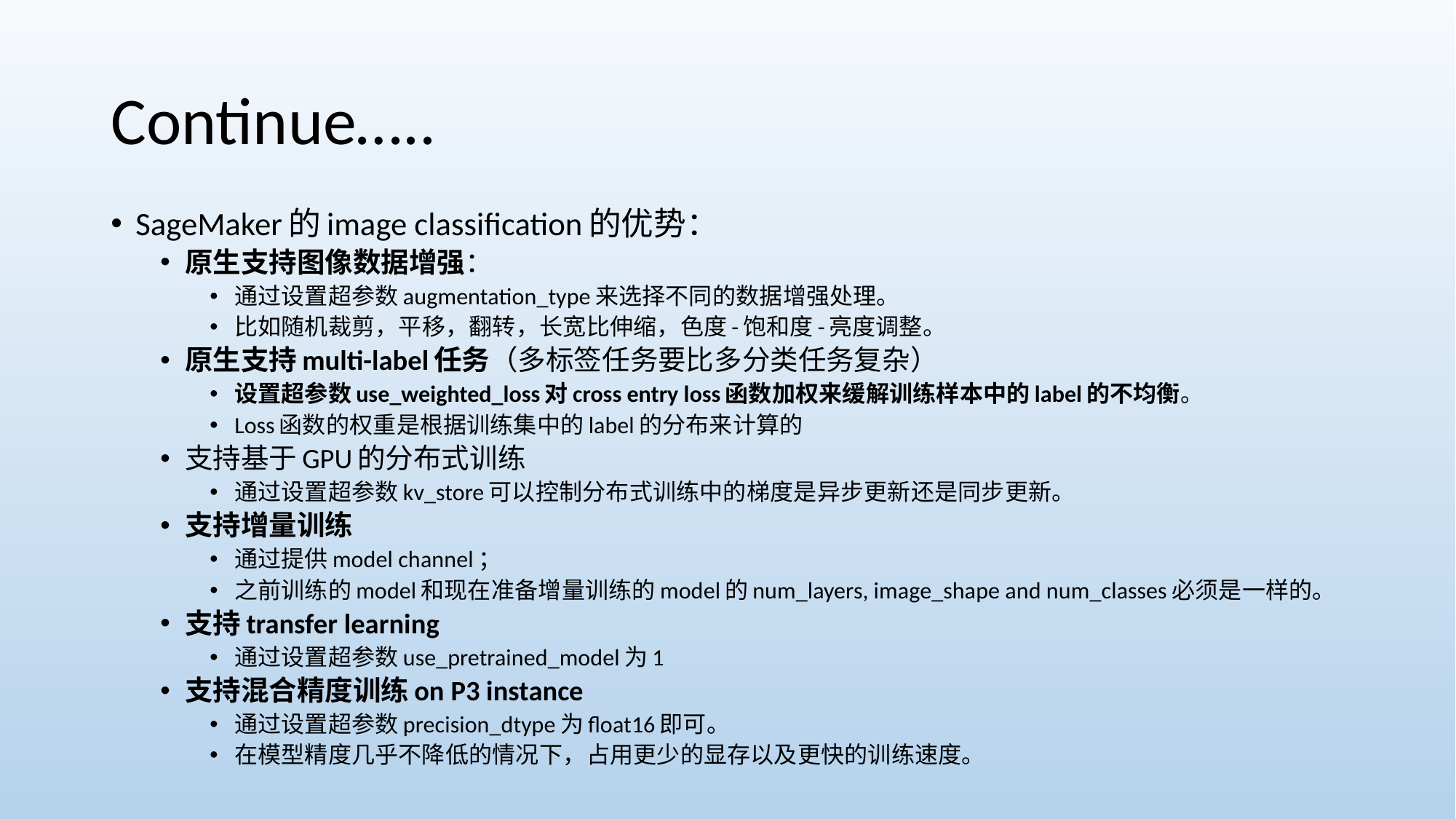

# Continue…..
SageMaker的image classification的优势：
原生支持图像数据增强：
通过设置超参数augmentation_type来选择不同的数据增强处理。
比如随机裁剪，平移，翻转，长宽比伸缩，色度-饱和度-亮度调整。
原生支持multi-label任务（多标签任务要比多分类任务复杂）
设置超参数use_weighted_loss对cross entry loss函数加权来缓解训练样本中的label的不均衡。
Loss函数的权重是根据训练集中的label的分布来计算的
支持基于GPU的分布式训练
通过设置超参数kv_store可以控制分布式训练中的梯度是异步更新还是同步更新。
支持增量训练
通过提供model channel；
之前训练的model和现在准备增量训练的model的num_layers, image_shape and num_classes必须是一样的。
支持transfer learning
通过设置超参数use_pretrained_model为1
支持混合精度训练on P3 instance
通过设置超参数precision_dtype为float16即可。
在模型精度几乎不降低的情况下，占用更少的显存以及更快的训练速度。